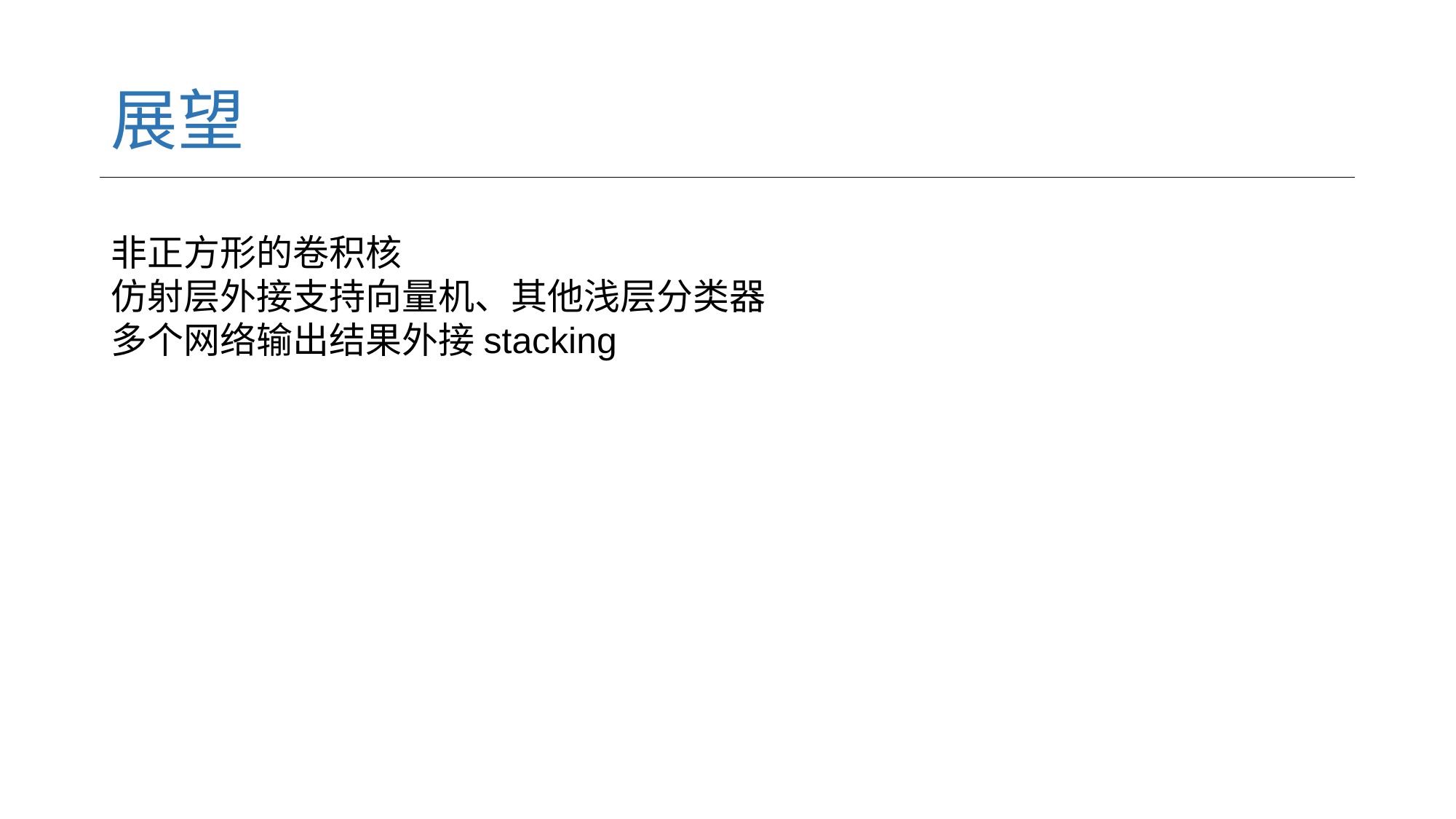

# 展望
非正方形的卷积核
仿射层外接支持向量机、其他浅层分类器
多个网络输出结果外接stacking